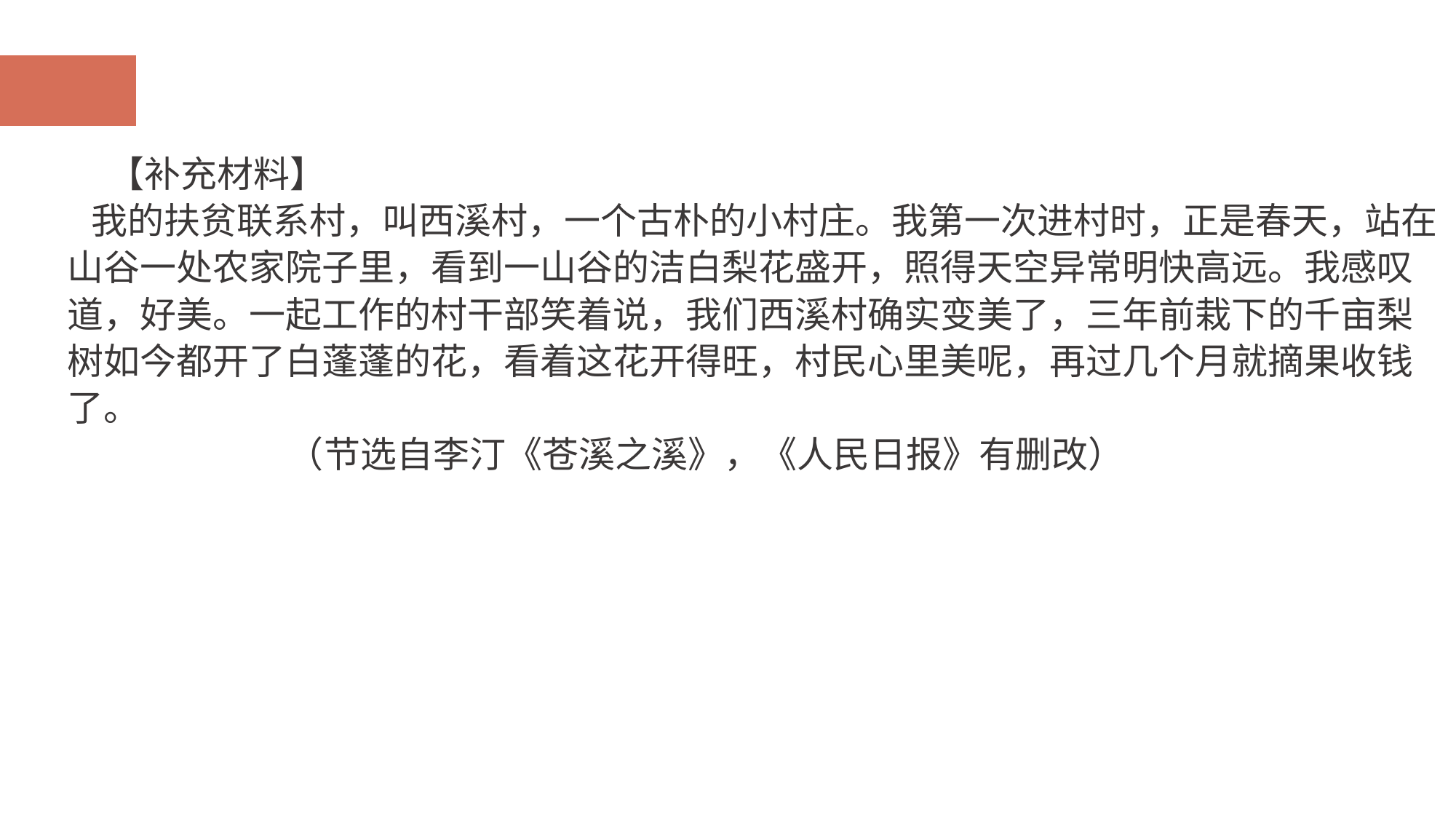

# 【补充材料】 我的扶贫联系村，叫西溪村，一个古朴的小村庄。我第一次进村时，正是春天，站在山谷一处农家院子里，看到一山谷的洁白梨花盛开，照得天空异常明快高远。我感叹道，好美。一起工作的村干部笑着说，我们西溪村确实变美了，三年前栽下的千亩梨树如今都开了白蓬蓬的花，看着这花开得旺，村民心里美呢，再过几个月就摘果收钱了。 （节选自李汀《苍溪之溪》，《人民日报》有删改）